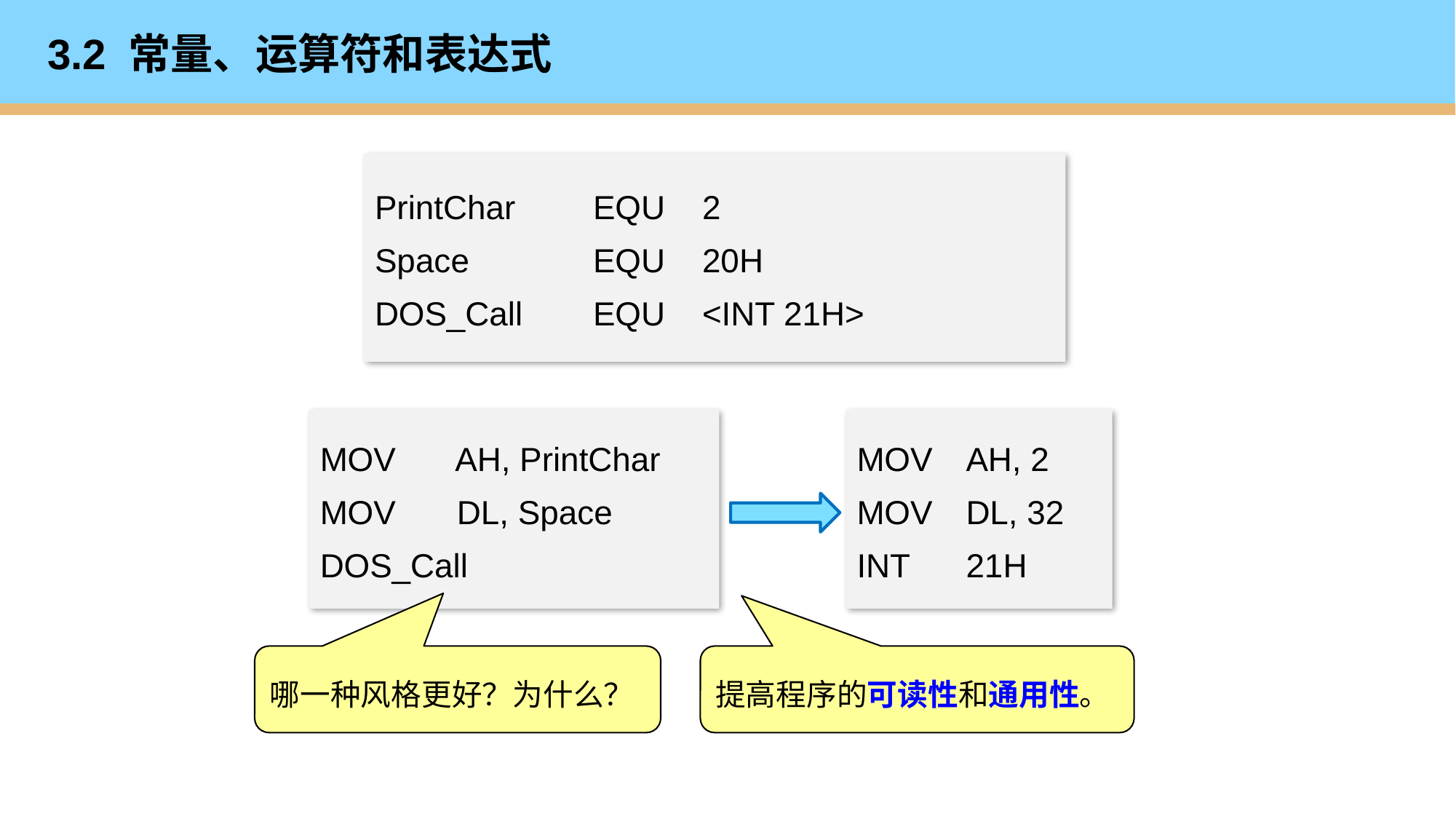

# 3.2 常量、运算符和表达式
PrintChar	EQU	2
Space		EQU	20H
DOS_Call	EQU	<INT 21H>
MOV	AH, 2
MOV	DL, 32
INT	21H

MOV	   AH, PrintChar
MOV	   DL, Space
DOS_Call
哪一种风格更好？为什么？
提高程序的可读性和通用性。
111